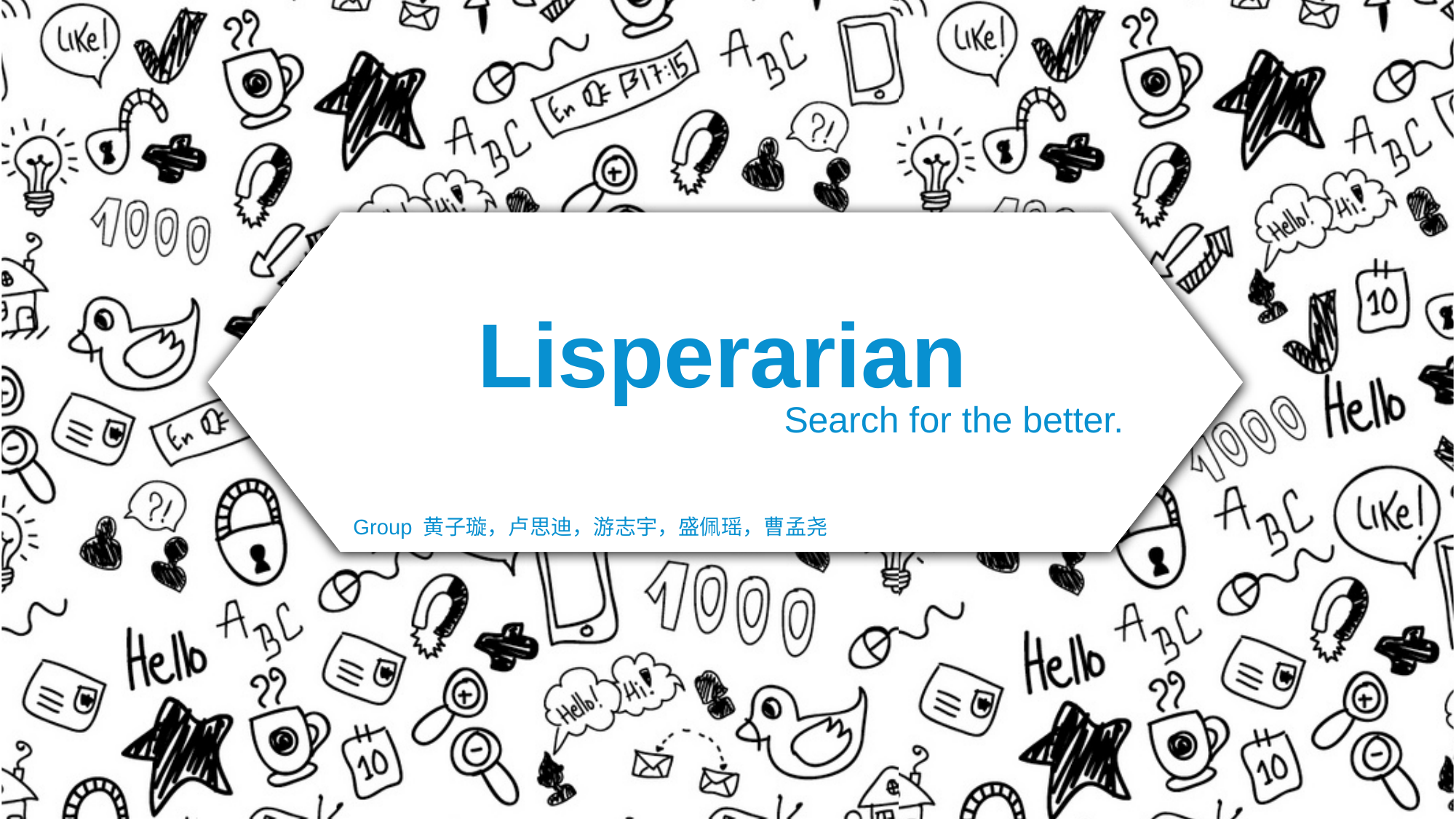

# Lisperarian
Search for the better.
Group 黄子璇，卢思迪，游志宇，盛佩瑶，曹孟尧